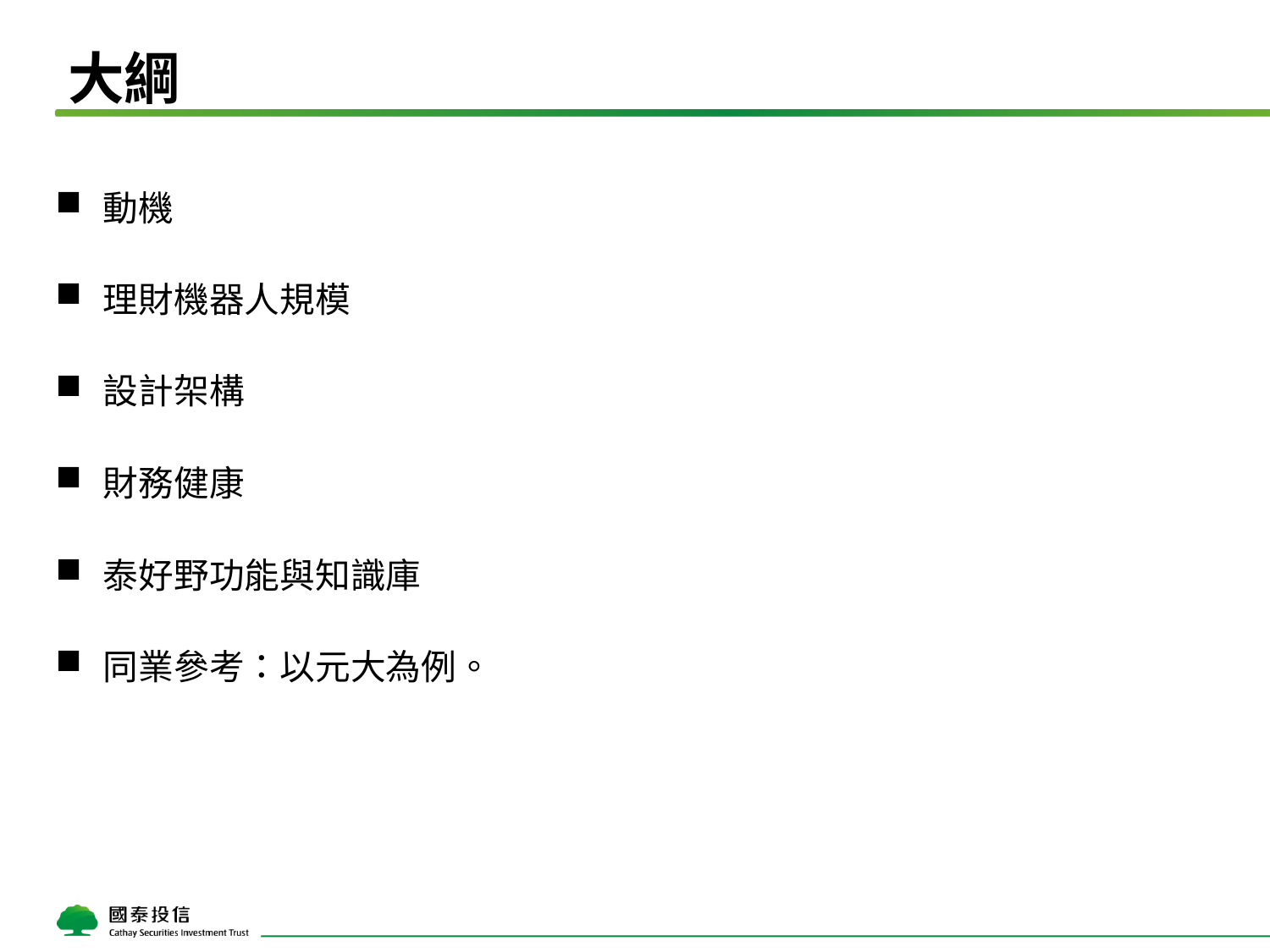

# 大綱
動機
理財機器人規模
設計架構
財務健康
泰好野功能與知識庫
同業參考：以元大為例。